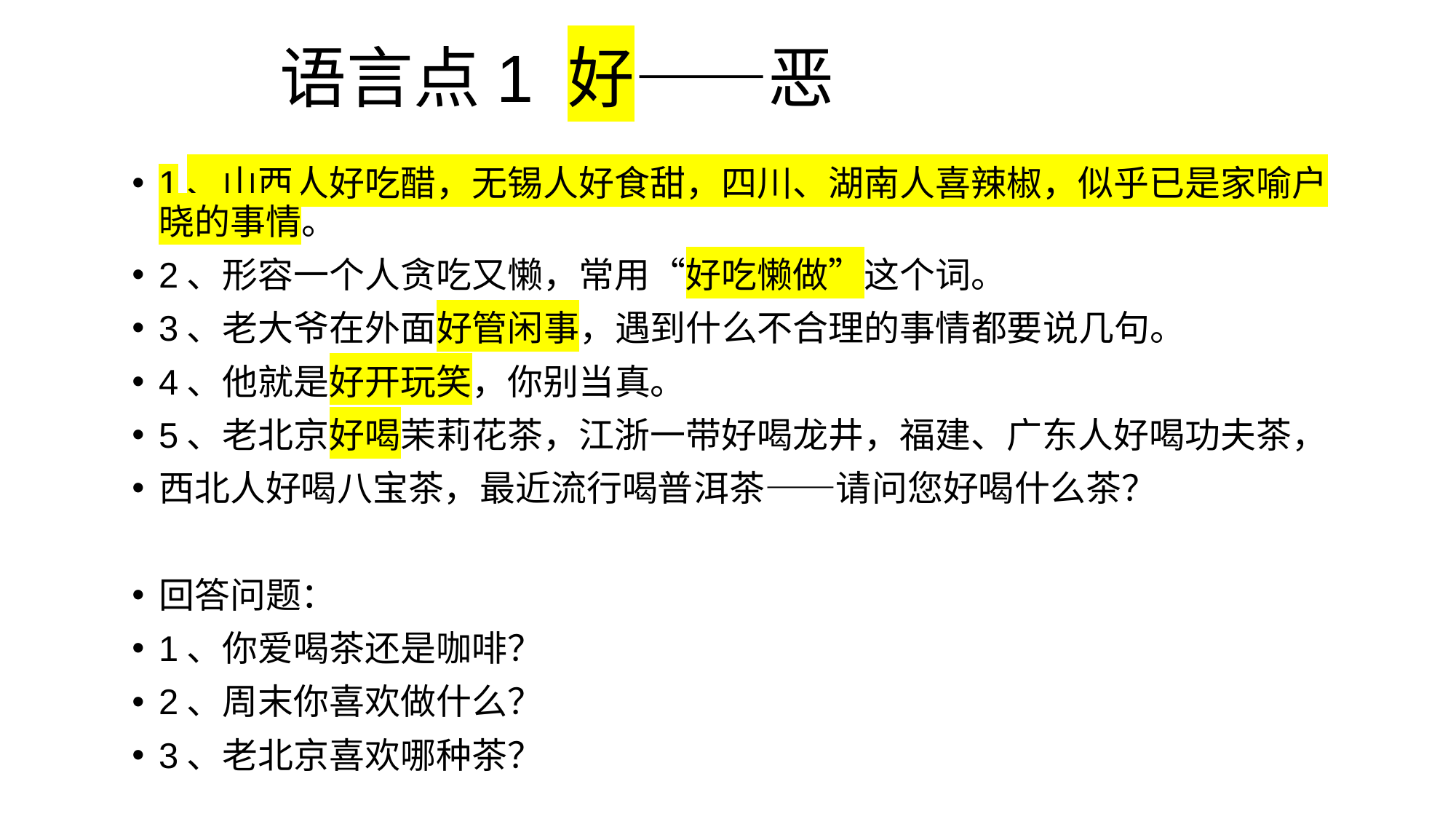

# 语言点1 好——恶
1、山西人好吃醋，无锡人好食甜，四川、湖南人喜辣椒，似乎已是家喻户晓的事情。
2、形容一个人贪吃又懒，常用“好吃懒做”这个词。
3、老大爷在外面好管闲事，遇到什么不合理的事情都要说几句。
4、他就是好开玩笑，你别当真。
5、老北京好喝茉莉花茶，江浙一带好喝龙井，福建、广东人好喝功夫茶，
西北人好喝八宝茶，最近流行喝普洱茶——请问您好喝什么茶？

回答问题：
1、你爱喝茶还是咖啡？
2、周末你喜欢做什么？
3、老北京喜欢哪种茶？